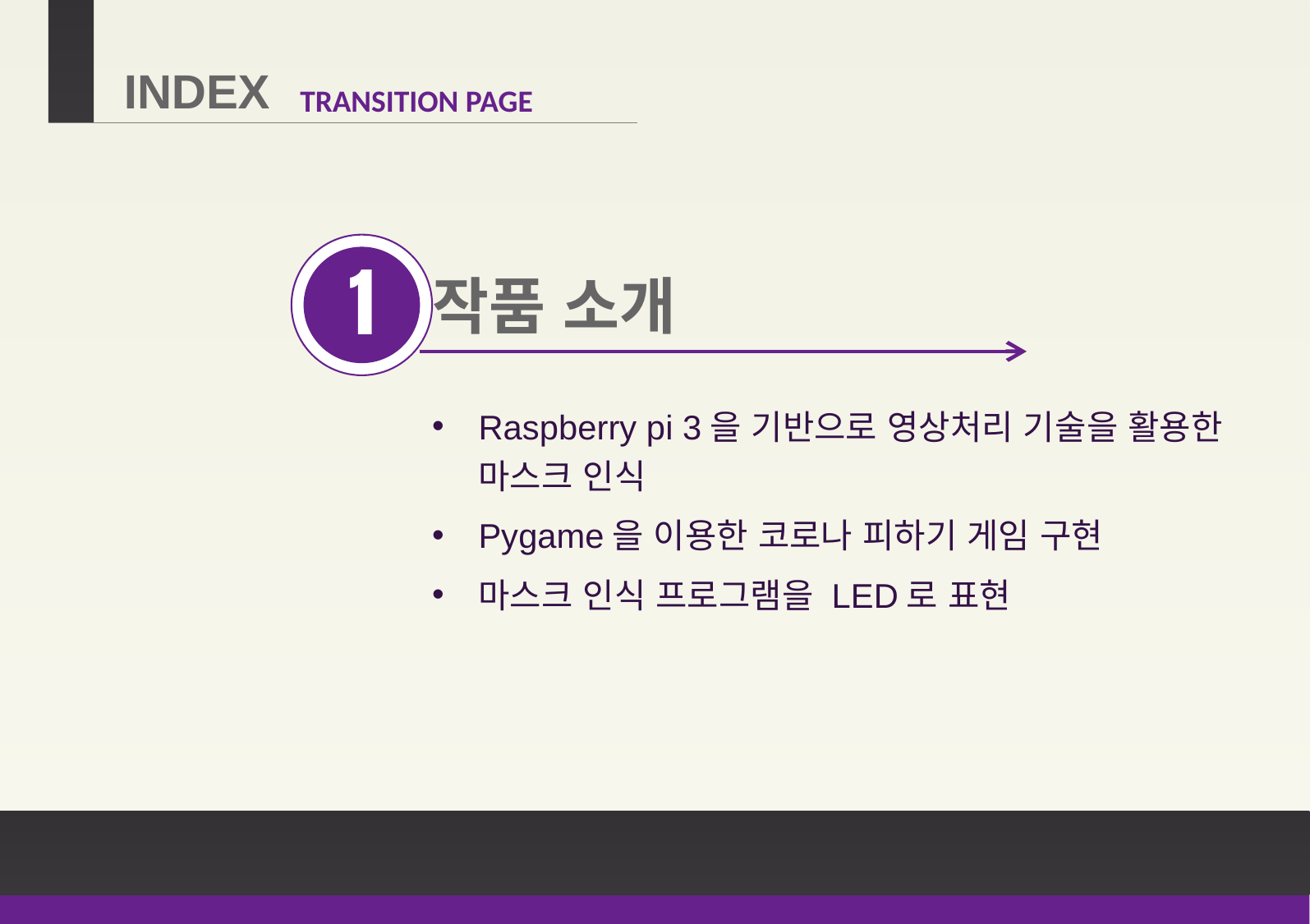

1
작품 소개
Raspberry pi 3을 기반으로 영상처리 기술을 활용한 마스크 인식
Pygame을 이용한 코로나 피하기 게임 구현
마스크 인식 프로그램을 LED로 표현